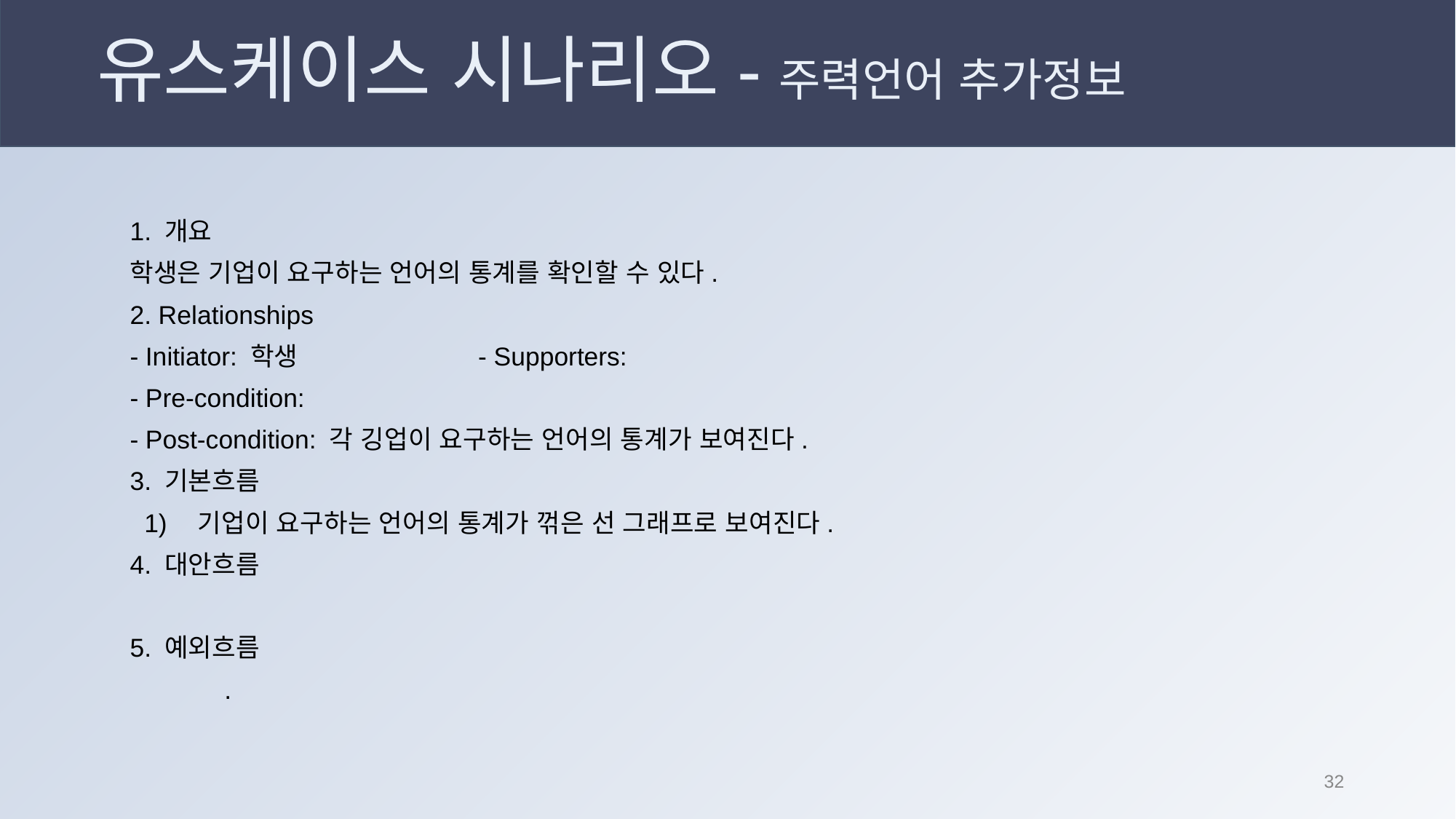

# 유스케이스 시나리오-주력언어 추가정보

1. 개요
학생은 기업이 요구하는 언어의 통계를 확인할 수 있다.
2. Relationships
- Initiator: 학생		  - Supporters:
- Pre-condition:
- Post-condition: 각 깅업이 요구하는 언어의 통계가 보여진다.
3. 기본흐름
 기업이 요구하는 언어의 통계가 꺾은 선 그래프로 보여진다.
4. 대안흐름

5. 예외흐름
  .

32